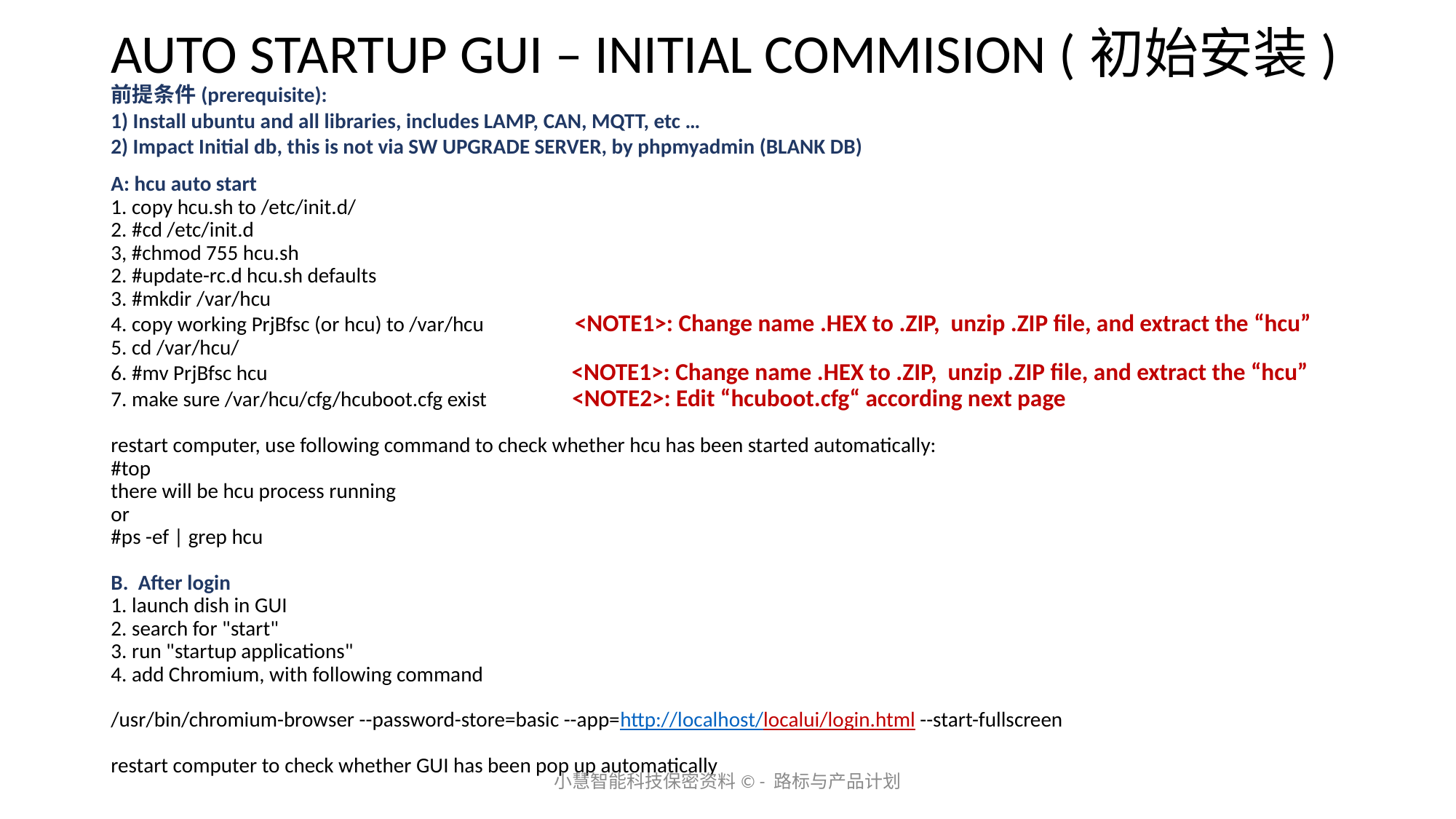

# AUTO STARTUP GUI – INITIAL COMMISION (初始安装)
前提条件(prerequisite):
1) Install ubuntu and all libraries, includes LAMP, CAN, MQTT, etc …
2) Impact Initial db, this is not via SW UPGRADE SERVER, by phpmyadmin (BLANK DB)
A: hcu auto start
1. copy hcu.sh to /etc/init.d/
2. #cd /etc/init.d
3, #chmod 755 hcu.sh
2. #update-rc.d hcu.sh defaults
3. #mkdir /var/hcu
4. copy working PrjBfsc (or hcu) to /var/hcu                   <NOTE1>: Change name .HEX to .ZIP,  unzip .ZIP file, and extract the “hcu”
5. cd /var/hcu/
6. #mv PrjBfsc hcu                                                                <NOTE1>: Change name .HEX to .ZIP,  unzip .ZIP file, and extract the “hcu”
7. make sure /var/hcu/cfg/hcuboot.cfg exist                  <NOTE2>: Edit “hcuboot.cfg“ according next page
restart computer, use following command to check whether hcu has been started automatically:
#top
there will be hcu process running
or
#ps -ef | grep hcu
B.  After login
1. launch dish in GUI
2. search for "start"
3. run "startup applications"
4. add Chromium, with following command
/usr/bin/chromium-browser --password-store=basic --app=http://localhost/localui/login.html --start-fullscreen
restart computer to check whether GUI has been pop up automatically

小慧智能科技保密资料© - 路标与产品计划
28